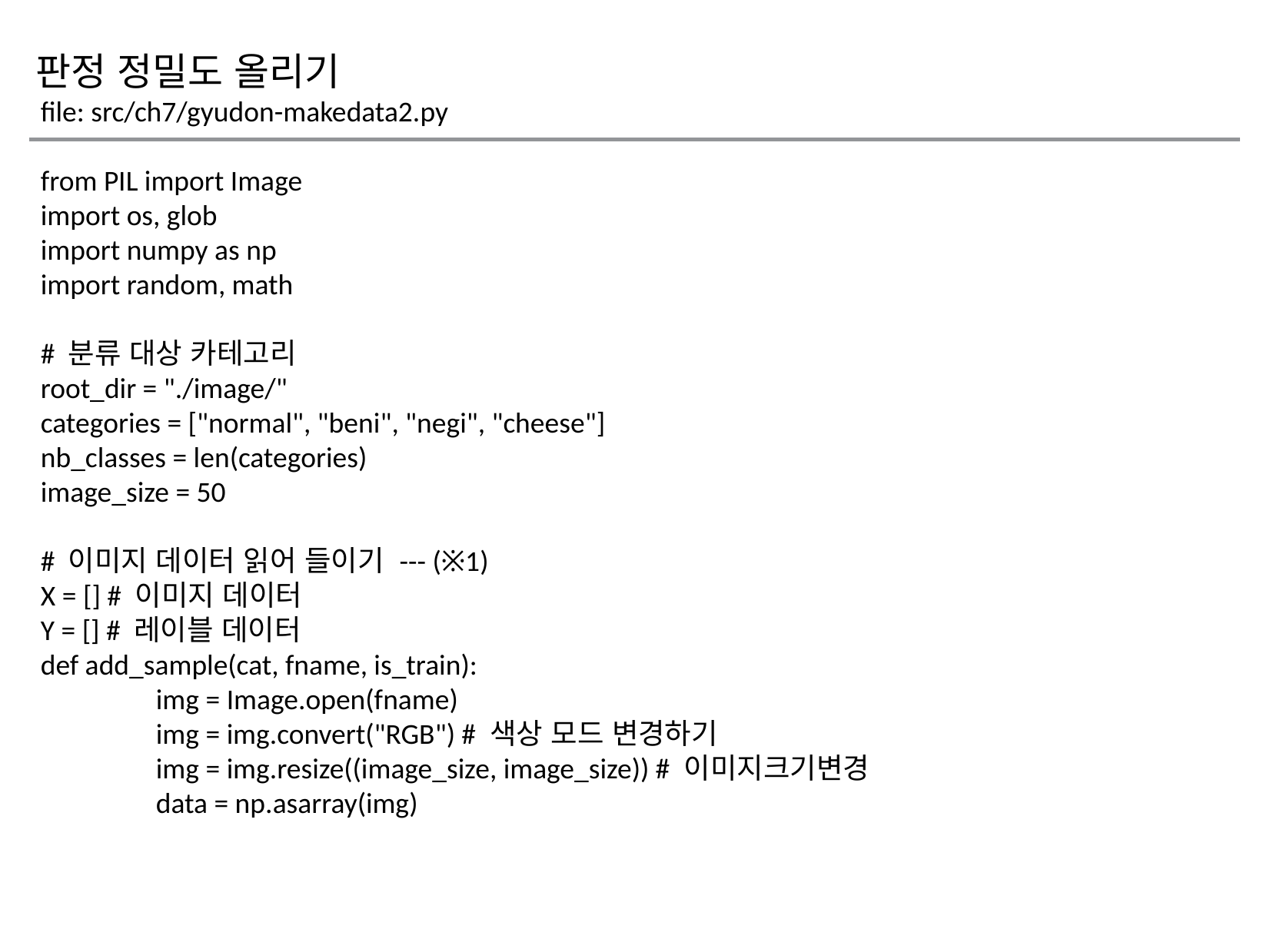

판정 정밀도 올리기
file: src/ch7/gyudon-makedata2.py

from PIL import Image
import os, glob
import numpy as np
import random, math

# 분류 대상 카테고리
root_dir = "./image/"
categories = ["normal", "beni", "negi", "cheese"]
nb_classes = len(categories)
image_size = 50

# 이미지 데이터 읽어 들이기 --- (※1)
X = [] # 이미지 데이터
Y = [] # 레이블 데이터
def add_sample(cat, fname, is_train):
	img = Image.open(fname)
	img = img.convert("RGB") # 색상 모드 변경하기
	img = img.resize((image_size, image_size)) # 이미지크기변경
	data = np.asarray(img)